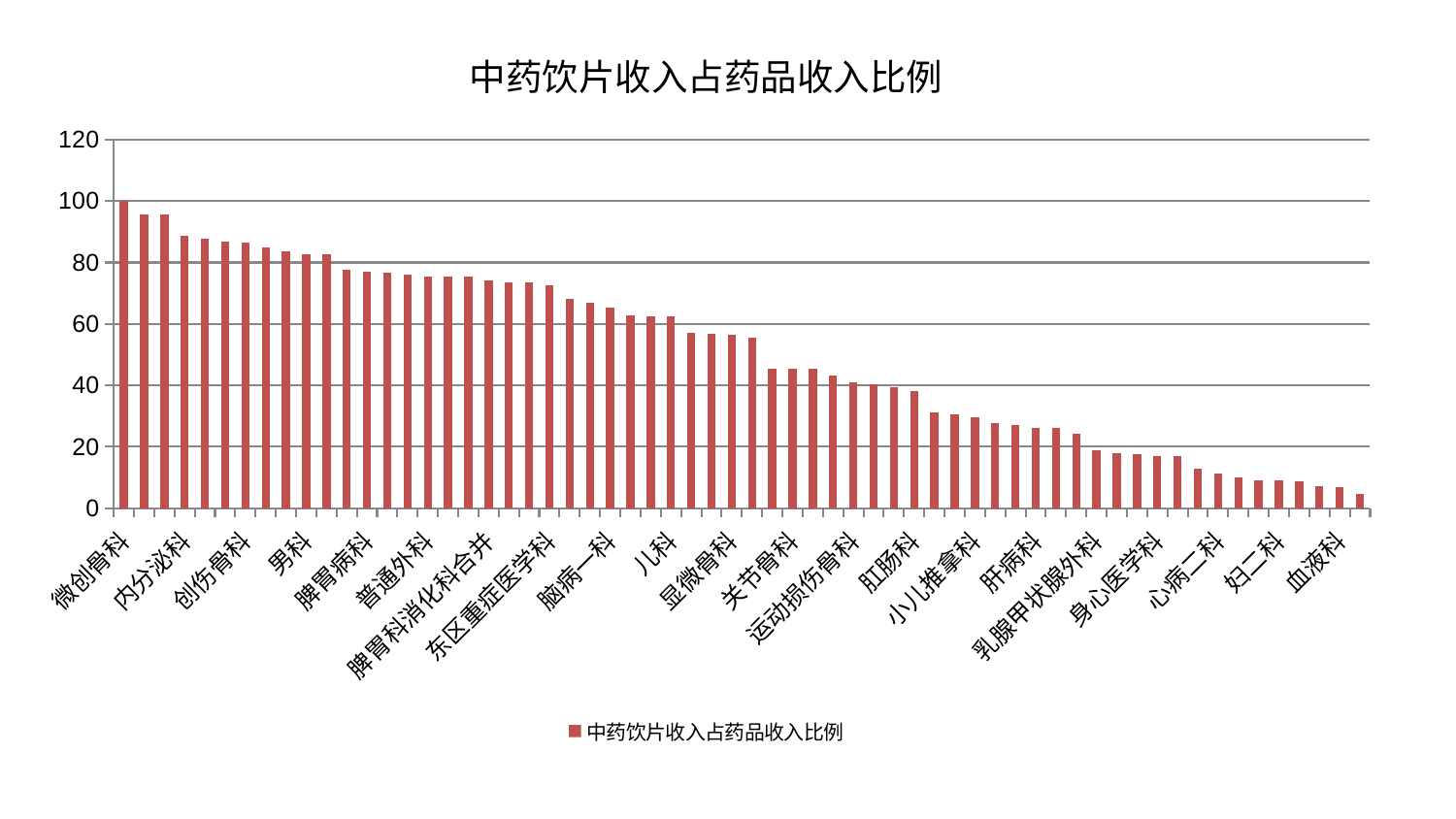

### Chart: 中药饮片收入占药品收入比例

| Category | 中药饮片收入占药品收入比例 |
|---|---|
| 微创骨科 | 100.0 |
| 东区肾病科 | 95.70165961125353 |
| 肝胆外科 | 95.63921669416263 |
| 内分泌科 | 88.60476210803905 |
| 妇科妇二科合并 | 87.81548720674112 |
| 皮肤科 | 86.81550015736622 |
| 创伤骨科 | 86.50837783946048 |
| 治未病中心 | 84.87725327485069 |
| 神经外科 | 83.77898992460003 |
| 男科 | 82.74635701072657 |
| 康复科 | 82.73116633050986 |
| 脑病二科 | 77.77975074734587 |
| 脾胃病科 | 77.16228338410815 |
| 脑病三科 | 76.58093593407298 |
| 小儿骨科 | 76.10747161107685 |
| 普通外科 | 75.48085303082858 |
| 中医外治中心 | 75.41099048615749 |
| 美容皮肤科 | 75.33708189581671 |
| 脾胃科消化科合并 | 74.03282555521653 |
| 泌尿外科 | 73.48265841996952 |
| 产科 | 73.46792731248082 |
| 东区重症医学科 | 72.52976971371874 |
| 重症医学科 | 68.25544852068886 |
| 眼科 | 66.94317150446992 |
| 脑病一科 | 65.2299691113486 |
| 脊柱骨科 | 62.73396513750973 |
| 神经内科 | 62.58081205229014 |
| 儿科 | 62.57132640228254 |
| 心病一科 | 57.1949914376889 |
| 心血管内科 | 56.74716410031615 |
| 显微骨科 | 56.4638936870741 |
| 心病四科 | 55.460233829952976 |
| 骨科 | 45.49381387581552 |
| 关节骨科 | 45.473511578332776 |
| 肾病科 | 45.340107255882046 |
| 医院 | 43.380020914032656 |
| 运动损伤骨科 | 41.1553006790444 |
| 消化内科 | 40.32799758851968 |
| 综合内科 | 39.27883237967096 |
| 肛肠科 | 38.06818329720863 |
| 肿瘤内科 | 31.167933906050663 |
| 风湿病科 | 30.67307607202274 |
| 小儿推拿科 | 29.60254942979448 |
| 肾脏内科 | 27.83467234645776 |
| 呼吸内科 | 27.063219625025713 |
| 肝病科 | 26.05852227304644 |
| 妇科 | 25.996232588205558 |
| 周围血管科 | 24.12909074556884 |
| 乳腺甲状腺外科 | 18.83693954095036 |
| 西区重症医学科 | 17.869319833128607 |
| 推拿科 | 17.718676494619068 |
| 身心医学科 | 17.11208119221892 |
| 针灸科 | 17.10467695957949 |
| 口腔科 | 13.023187846664563 |
| 心病二科 | 11.316846823139247 |
| 耳鼻喉科 | 9.927676352423752 |
| 胸外科 | 9.159839783235446 |
| 妇二科 | 9.137726995836438 |
| 心病三科 | 8.815472425602122 |
| 中医经典科 | 7.1558856085794265 |
| 血液科 | 6.850391080729824 |
| 老年医学科 | 4.594766569046027 |
101